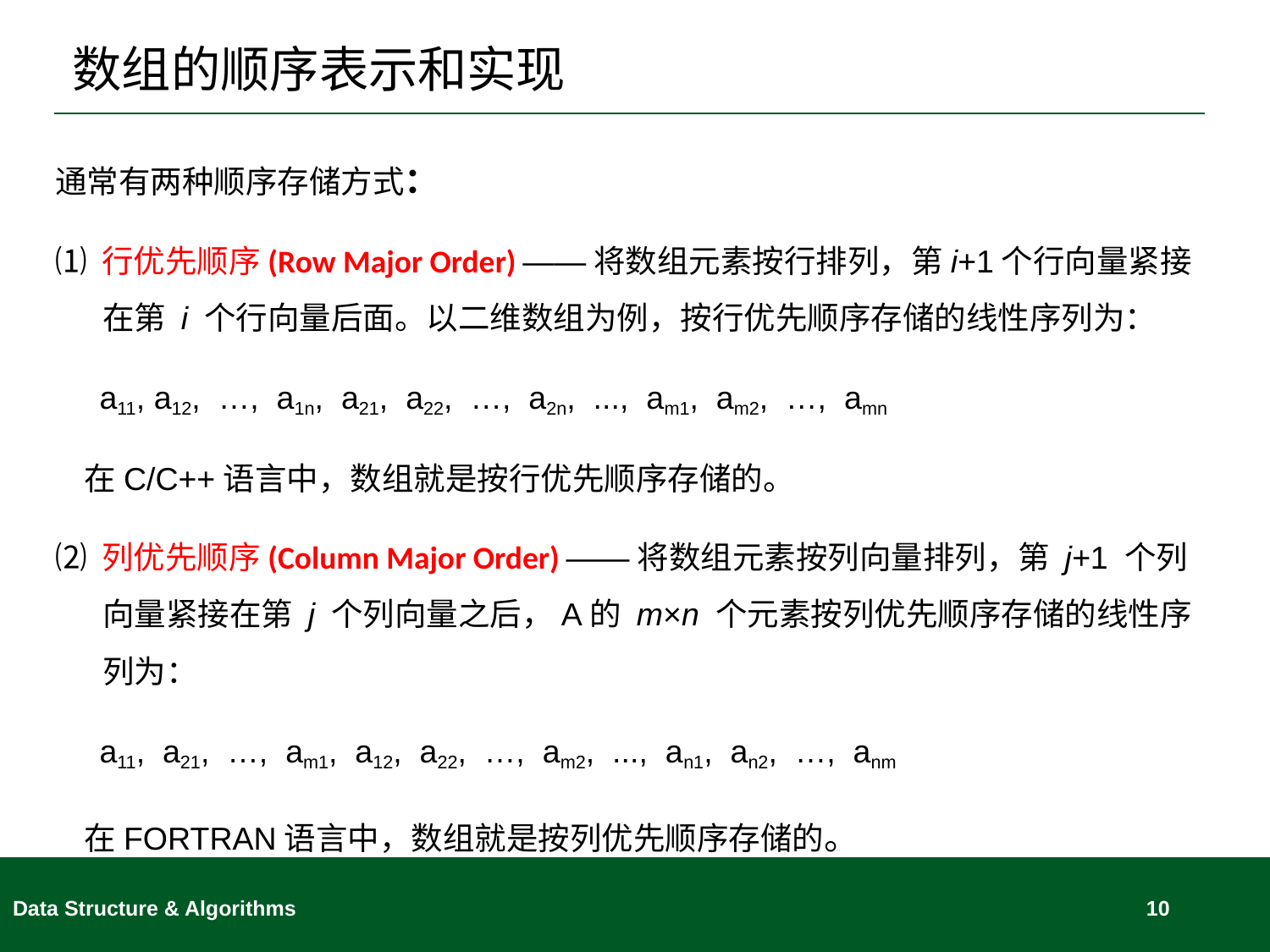

# 数组的顺序表示和实现
通常有两种顺序存储方式：
⑴ 行优先顺序(Row Major Order) ——将数组元素按行排列，第i+1个行向量紧接在第 i 个行向量后面。以二维数组为例，按行优先顺序存储的线性序列为：
     a11, a12,  …,  a1n,  a21,  a22,  …,  a2n,  ...,  am1,  am2,  …,  amn
   在C/C++语言中，数组就是按行优先顺序存储的。
⑵ 列优先顺序(Column Major Order) ——将数组元素按列向量排列，第 j+1 个列向量紧接在第 j 个列向量之后，A的 m×n 个元素按列优先顺序存储的线性序列为：
     a11,  a21,  …,  am1,  a12,  a22,  …,  am2,  ...,  an1,  an2,  …,  anm
   在FORTRAN语言中，数组就是按列优先顺序存储的。
Data Structure & Algorithms
10